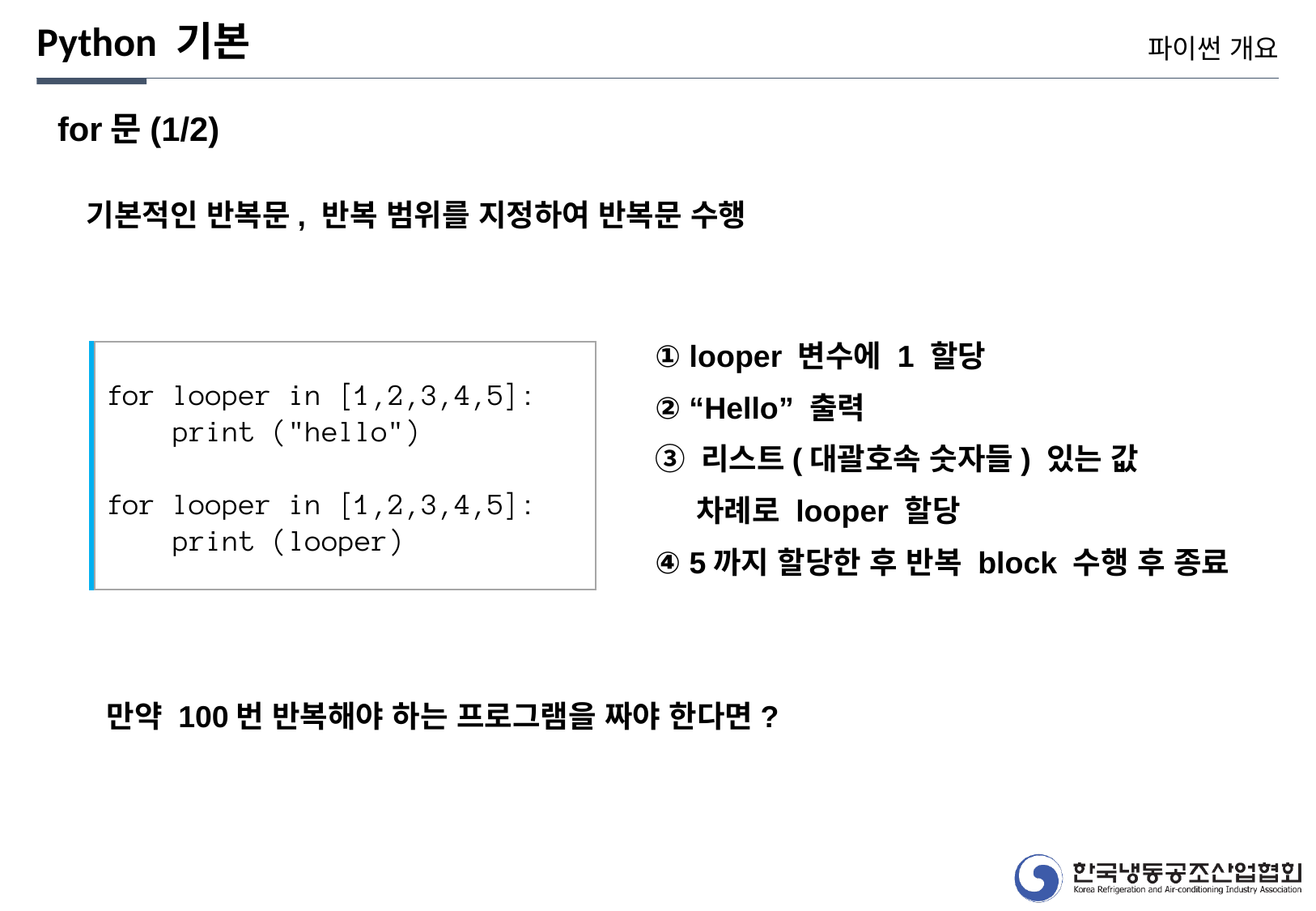

Python 기본
파이썬 개요
for문(1/2)
기본적인 반복문, 반복 범위를 지정하여 반복문 수행
① looper 변수에 1 할당
② “Hello” 출력
③ 리스트(대괄호속 숫자들) 있는 값
    차례로 looper 할당
④ 5까지 할당한 후 반복 block 수행 후 종료

for looper in [1,2,3,4,5]:
    print ("hello")

for looper in [1,2,3,4,5]:
    print (looper)
만약 100번 반복해야 하는 프로그램을 짜야 한다면?